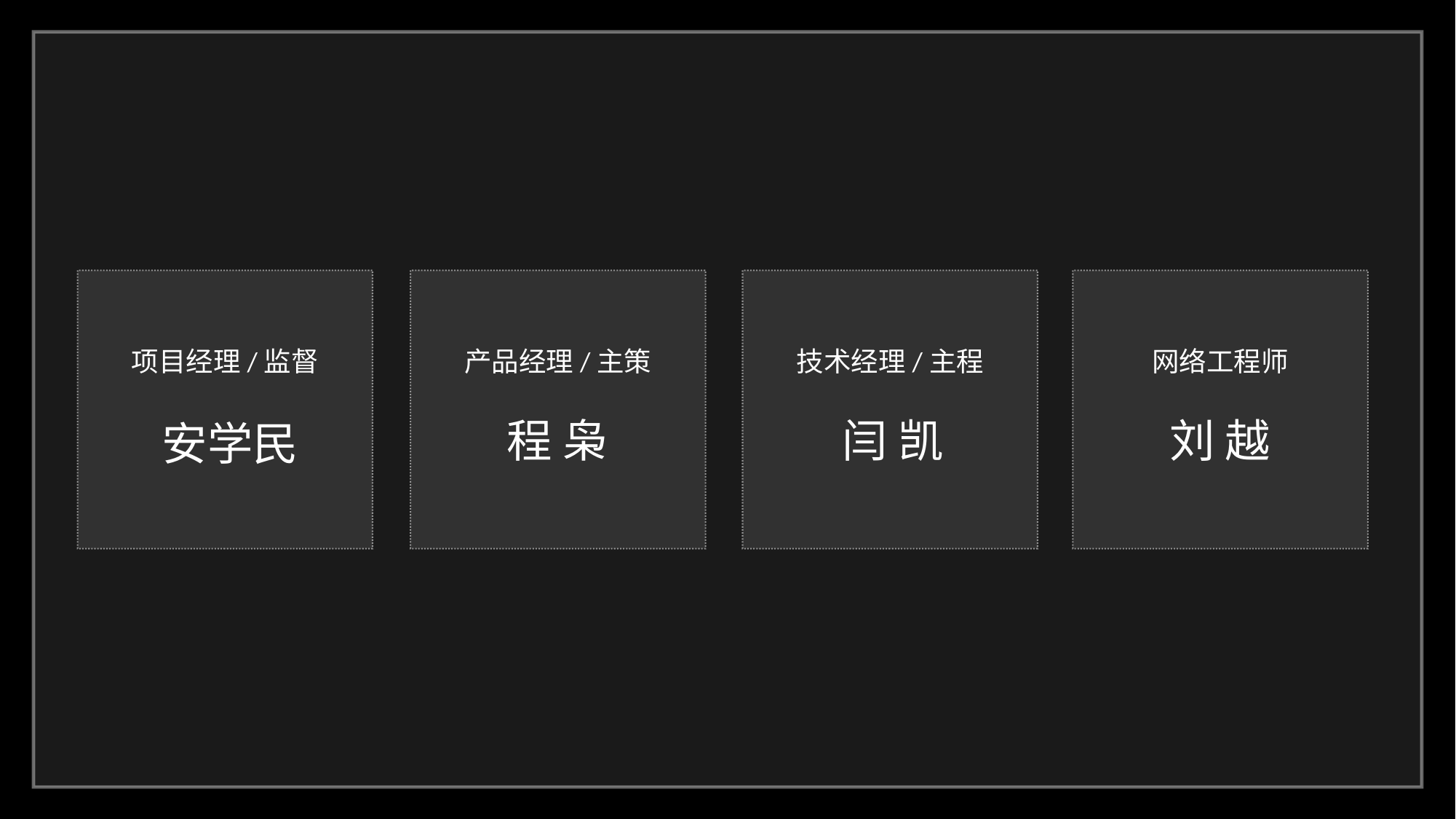

#

项目经理/监督
产品经理/主策
技术经理/主程
网络工程师
程 枭
闫 凯
刘 越
安学民